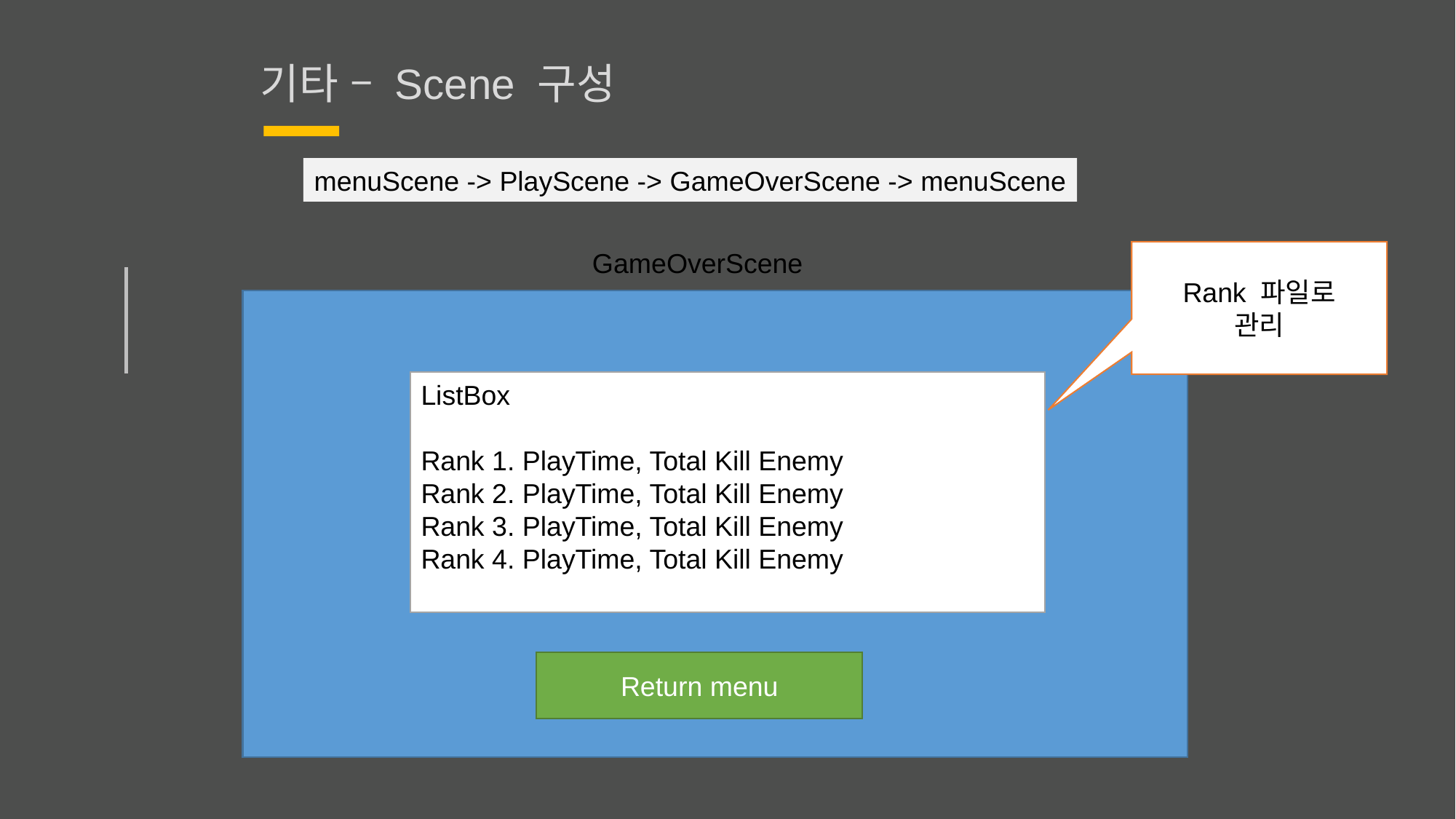

기타 – Scene 구성

menuScene -> PlayScene -> GameOverScene -> menuScene
GameOverScene
Rank 파일로
관리

ListBox

Rank 1. PlayTime, Total Kill Enemy
Rank 2. PlayTime, Total Kill Enemy
Rank 3. PlayTime, Total Kill Enemy
Rank 4. PlayTime, Total Kill Enemy

Return menu